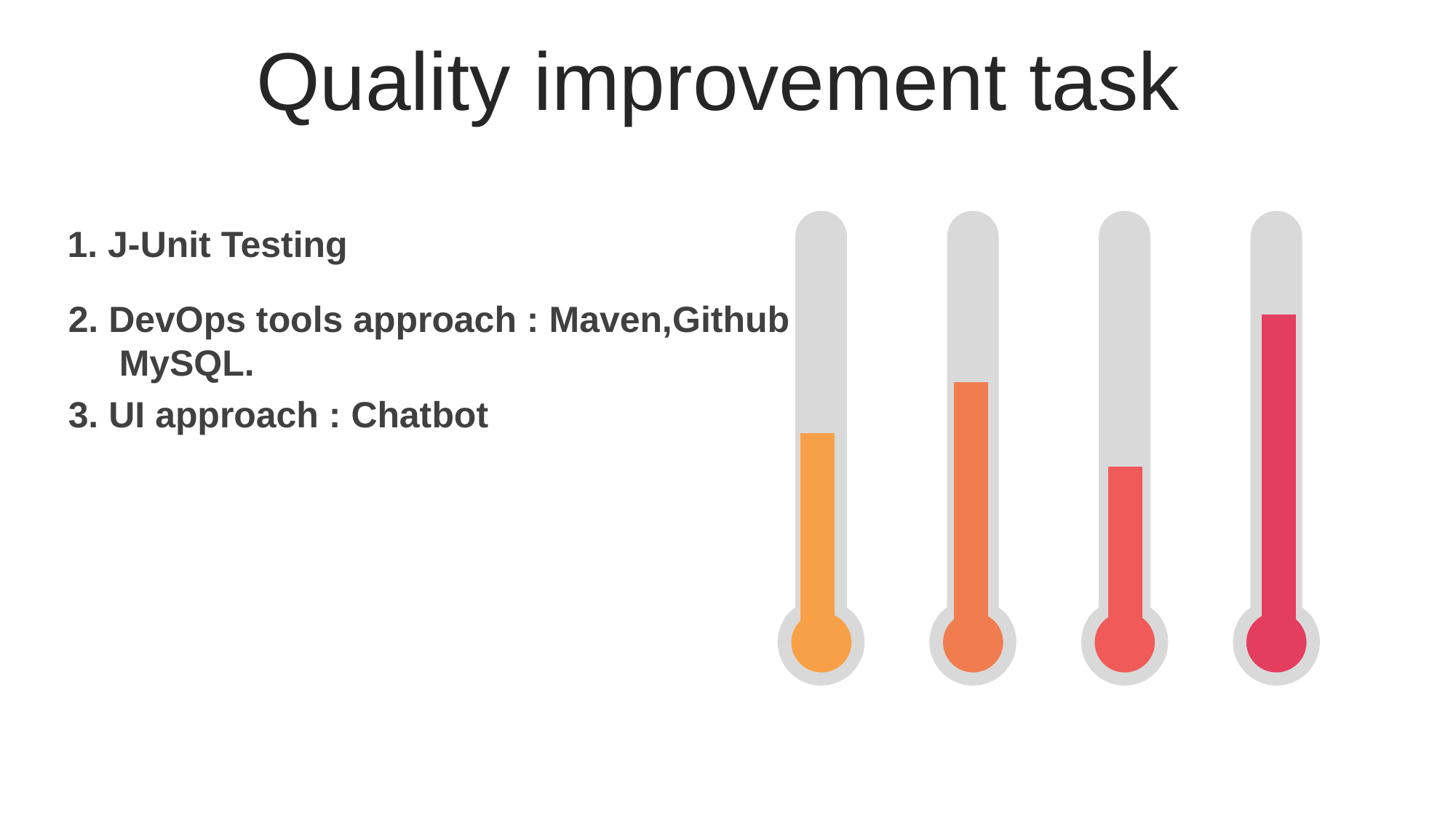

Quality improvement task

1. J-Unit Testing

### Chart

| Category | 계열 1 |
|---|---|
| 항목 1 | 60.0 |
| 항목 2 | 75.0 |
| 항목 3 | 50.0 |
| 항목 4 | 95.0 |
2. DevOps tools approach : Maven,Github
     MySQL.
3. UI approach : Chatbot